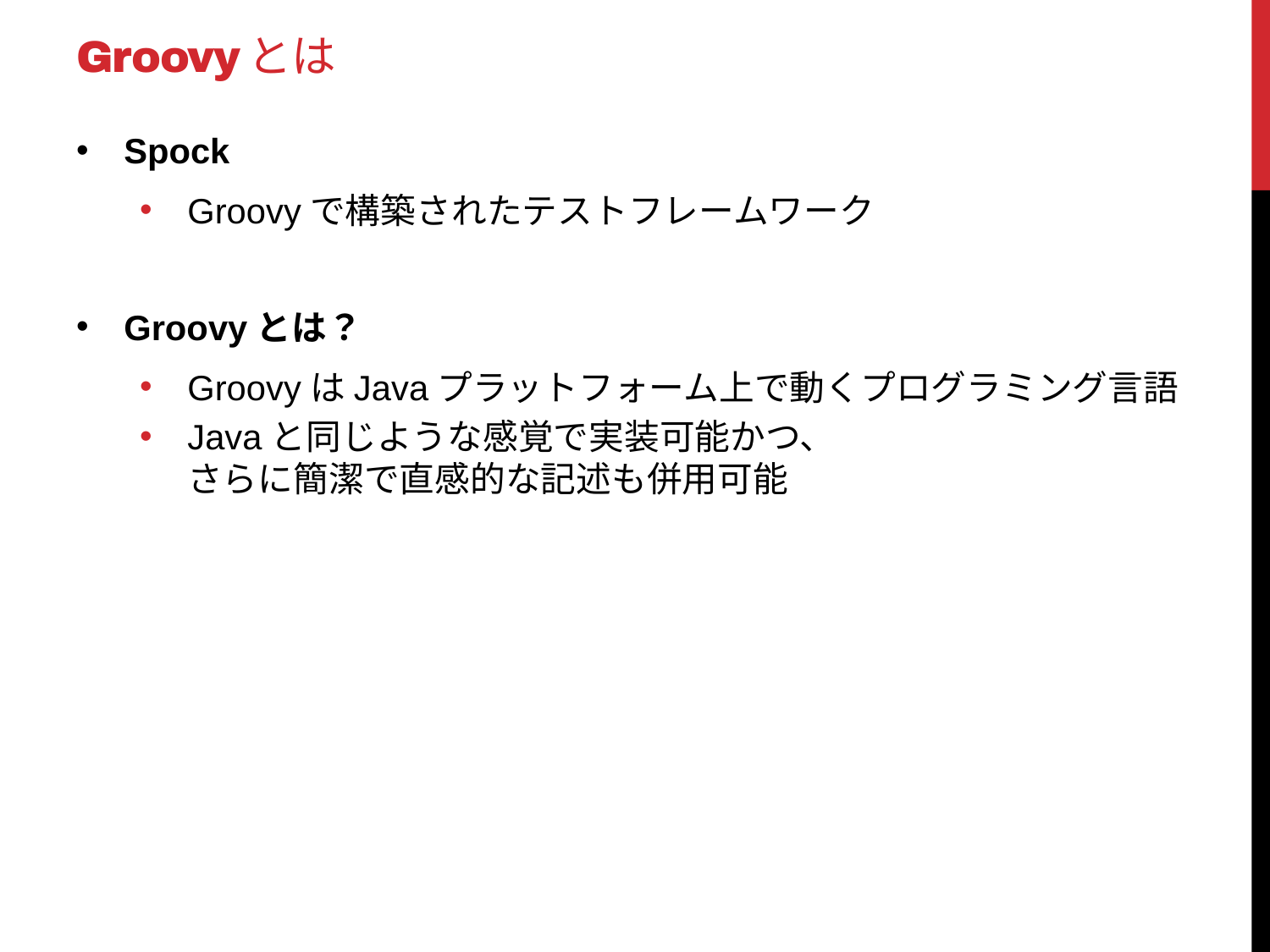

# Groovyとは
Spock
Groovyで構築されたテストフレームワーク

Groovyとは？
GroovyはJavaプラットフォーム上で動くプログラミング言語
Javaと同じような感覚で実装可能かつ、
さらに簡潔で直感的な記述も併用可能